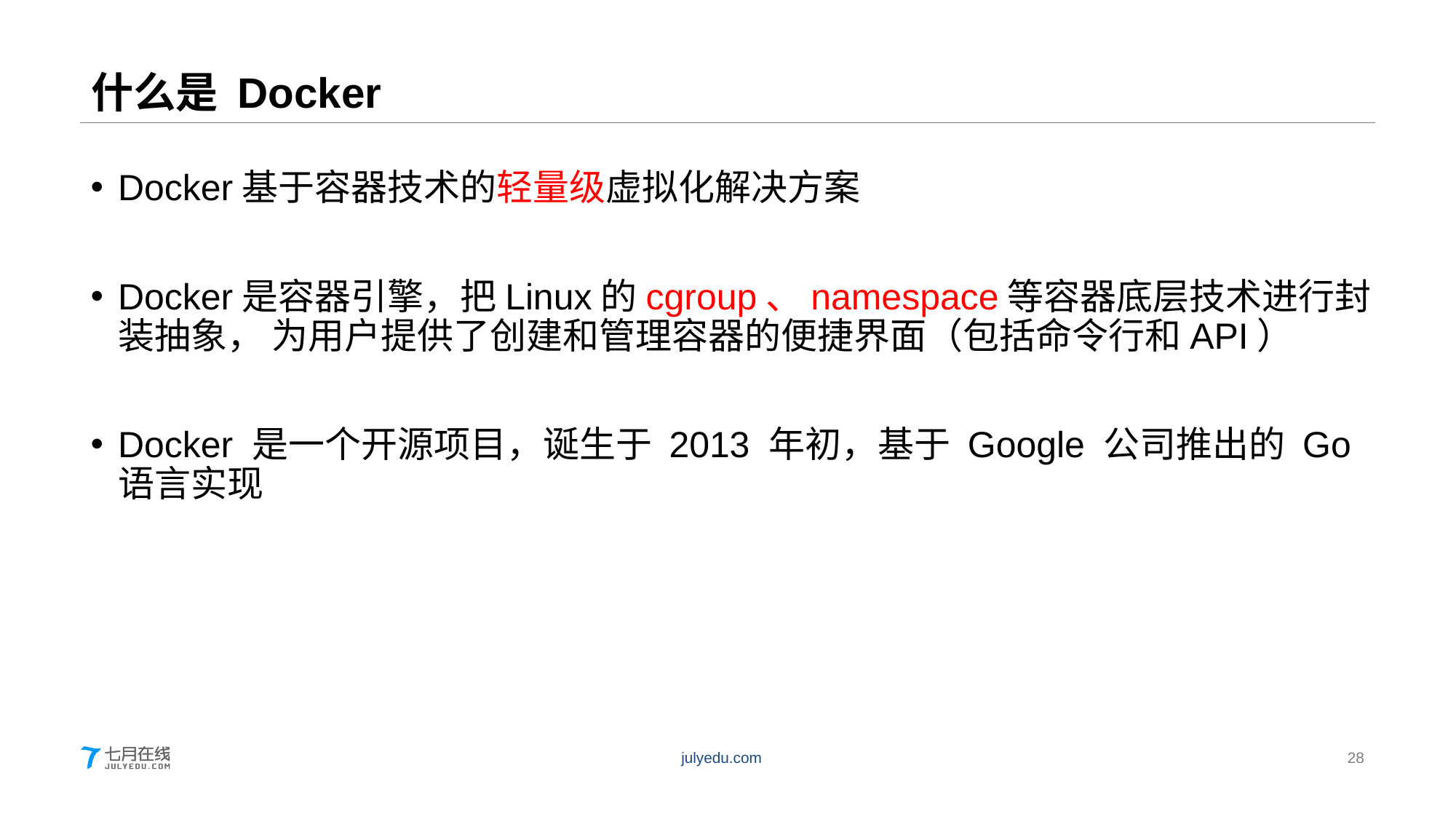

# 什么是 Docker
Docker基于容器技术的轻量级虚拟化解决方案

Docker是容器引擎，把Linux的cgroup、namespace等容器底层技术进行封装抽象， 为用户提供了创建和管理容器的便捷界面（包括命令行和API）

Docker 是一个开源项目，诞生于 2013 年初，基于 Google 公司推出的 Go 语言实现

28